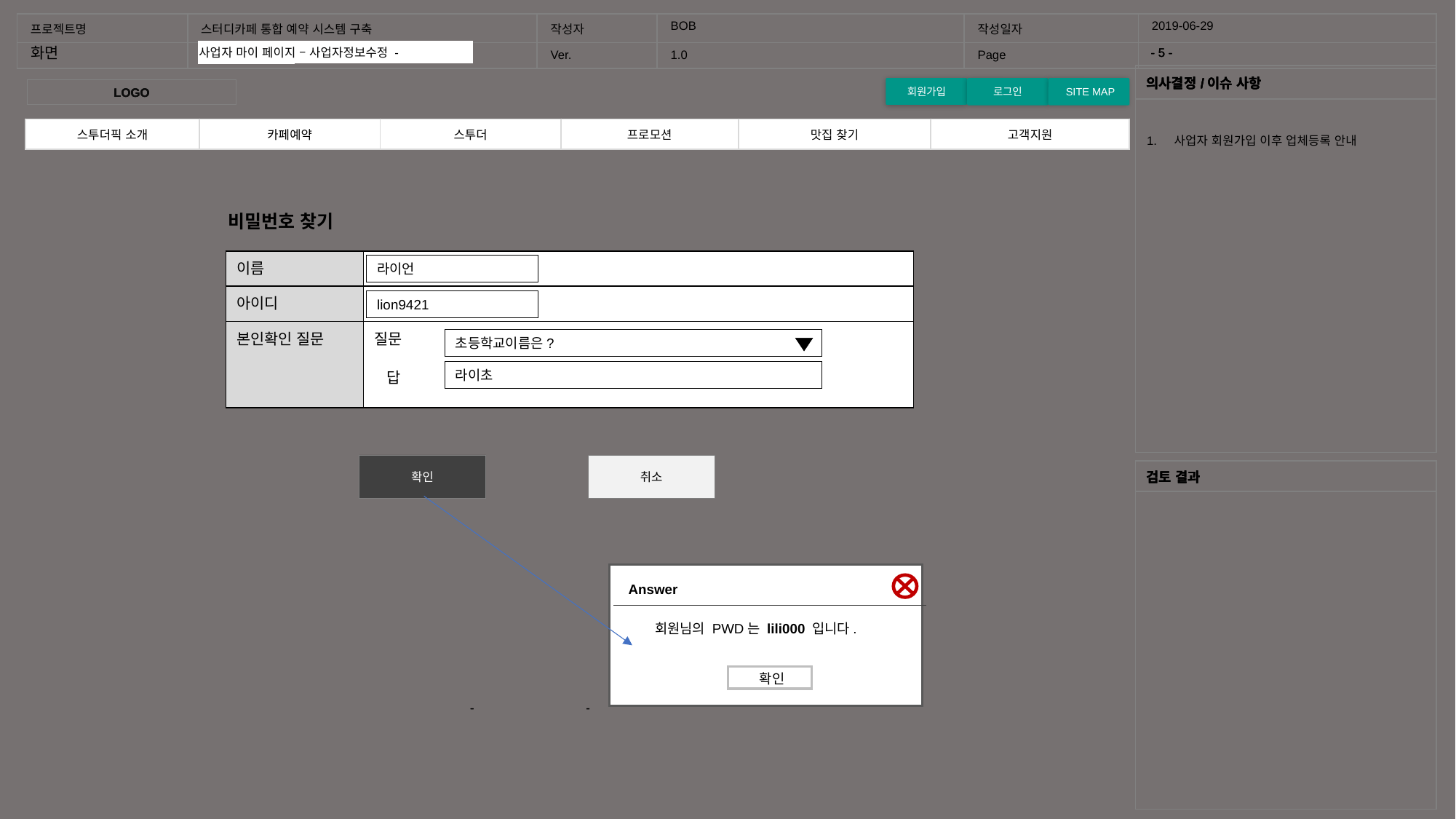

| 프로젝트명 | 스터디카페 통합 예약 시스템 구축 | 작성자 | BOB | 작성일자 | 2019-06-29 |
| --- | --- | --- | --- | --- | --- |
|  |  | Ver. | 1.0 | Page |  |
화면
- 5 -
- 5 -
- 5 -
사업자 마이 페이지 – 사업자정보수정 -

홈화면
홈화면
홈화면
회원가입 페이지
| 의사결정/이슈 사항 |
| --- |
|  |
| 의사결정/이슈 사항 |
| --- |
|  |
| 의사결정/이슈 사항 |
| --- |
|  |
회원가입
로그인
 SITE MAP
LOGO
LOGO
LOGO
사업자 회원가입 이후 업체등록 안내
| 스투더픽 소개 | 카페예약 | 스투더 | 프로모션 | 맛집찾기 | 고객지원 |
| --- | --- | --- | --- | --- | --- |
| 스투더픽 소개 | 카페예약 | 스투더 | 프로모션 | 맛집찾기 | 고객지원 |
| --- | --- | --- | --- | --- | --- |
| 스투더픽 소개 | 카페예약 | 스투더 | 프로모션 | 맛집 찾기 | 고객지원 |
| --- | --- | --- | --- | --- | --- |
비밀번호 찾기
| 이름 |  |
| --- | --- |
| 아이디 |  |
| 본인확인 질문 | 질문 답 |
라이언
lion9421
초등학교이름은?

라이초
확인
취소
| 검토 결과 |
| --- |
|  |
| 검토 결과 |
| --- |
|  |
| 검토 결과 |
| --- |
|  |

Answer
확인

회원님의 PWD는 lili000 입니다.
-
-
-
-